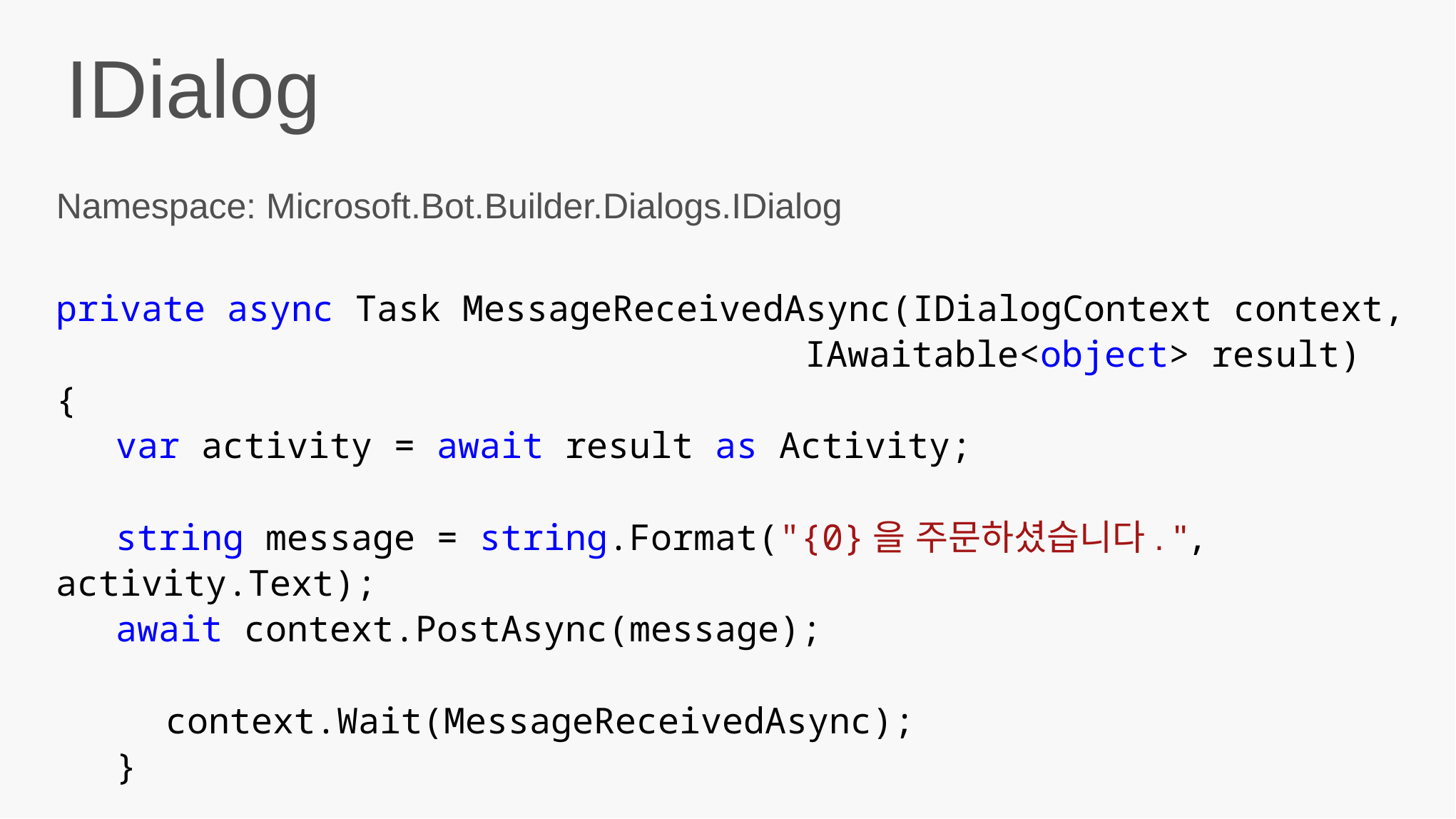

IDialog
Namespace: Microsoft.Bot.Builder.Dialogs.IDialog

private async Task MessageReceivedAsync(IDialogContext context,
							IAwaitable<object> result)
{
var activity = await result as Activity;

string message = string.Format("{0}을 주문하셨습니다. ", activity.Text);
await context.PostAsync(message);

     context.Wait(MessageReceivedAsync);
}